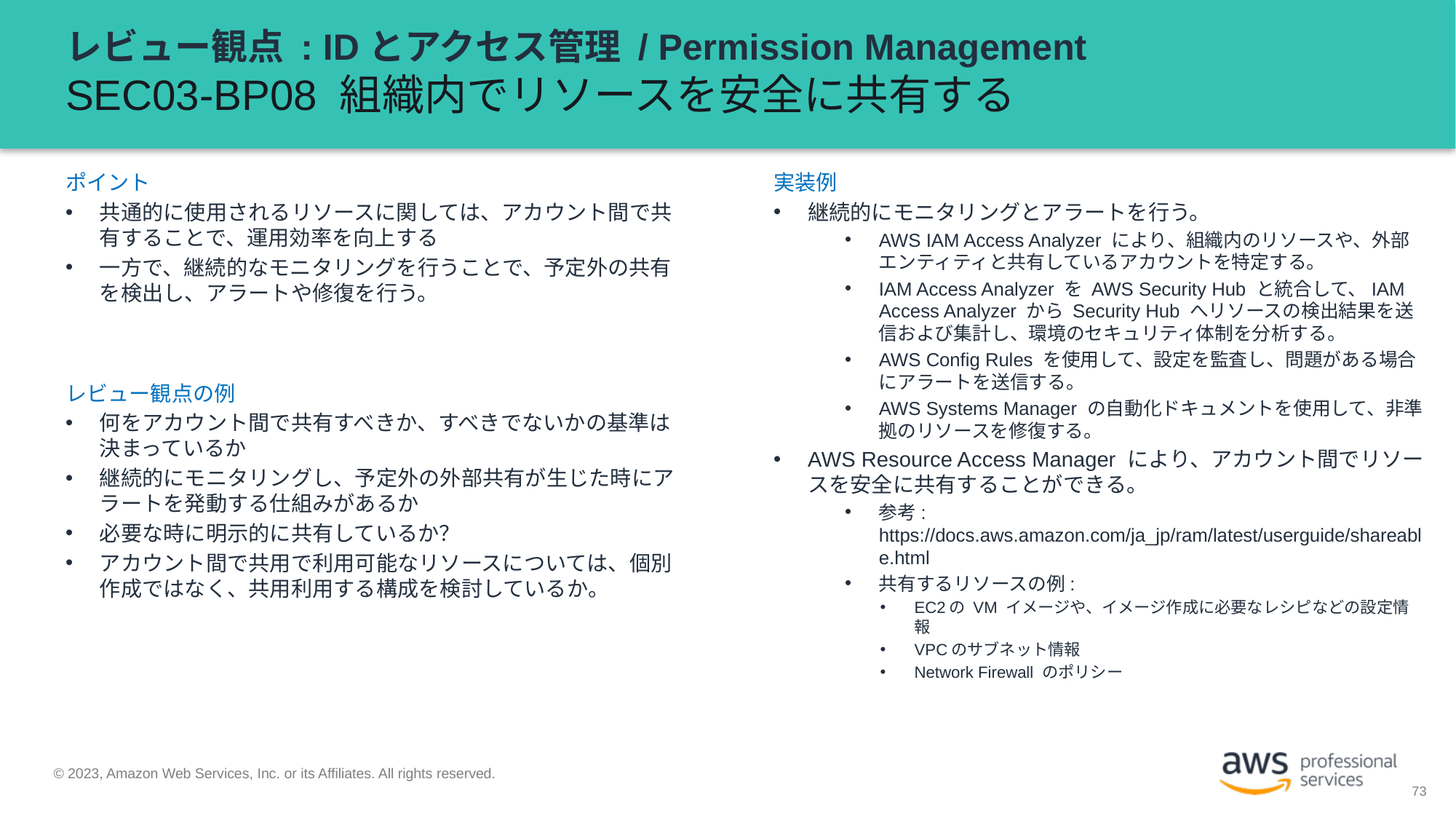

# レビュー観点 : IDとアクセス管理 / Permission Management SEC03-BP08 組織内でリソースを安全に共有する
実装例
継続的にモニタリングとアラートを行う。
AWS IAM Access Analyzer により、組織内のリソースや、外部エンティティと共有しているアカウントを特定する。
IAM Access Analyzer を AWS Security Hub と統合して、IAM Access Analyzer から Security Hub へリソースの検出結果を送信および集計し、環境のセキュリティ体制を分析する。
AWS Config Rules を使用して、設定を監査し、問題がある場合にアラートを送信する。
AWS Systems Manager の自動化ドキュメントを使用して、非準拠のリソースを修復する。
AWS Resource Access Manager により、アカウント間でリソースを安全に共有することができる。
参考: https://docs.aws.amazon.com/ja_jp/ram/latest/userguide/shareable.html
共有するリソースの例:
EC2の VM イメージや、イメージ作成に必要なレシピなどの設定情報
VPCのサブネット情報
Network Firewall のポリシー

ポイント
共通的に使用されるリソースに関しては、アカウント間で共有することで、運用効率を向上する
一方で、継続的なモニタリングを行うことで、予定外の共有を検出し、アラートや修復を行う。

レビュー観点の例
何をアカウント間で共有すべきか、すべきでないかの基準は決まっているか
継続的にモニタリングし、予定外の外部共有が生じた時にアラートを発動する仕組みがあるか
必要な時に明示的に共有しているか？
アカウント間で共用で利用可能なリソースについては、個別作成ではなく、共用利用する構成を検討しているか。